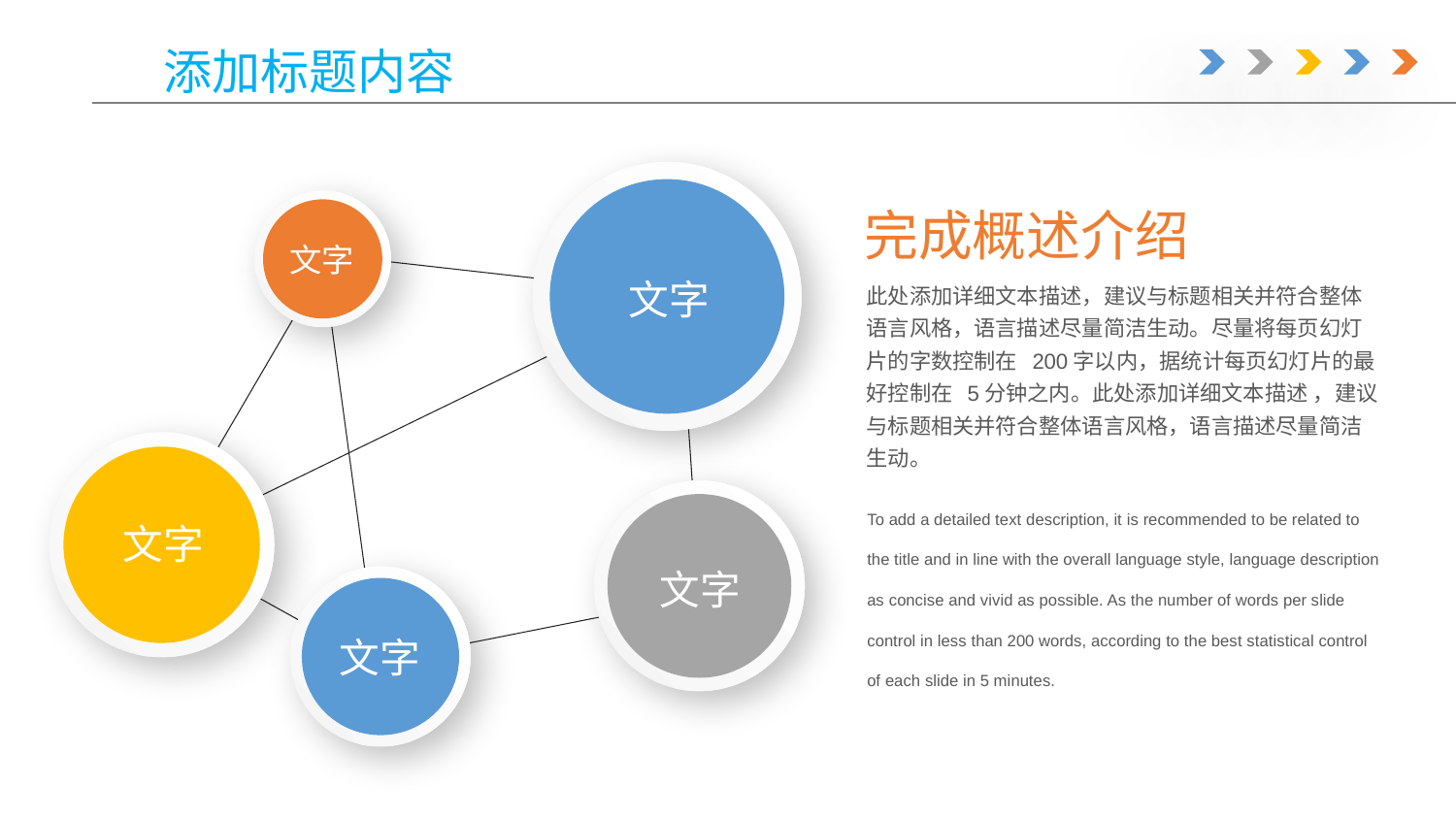

添加标题内容

文字

文字
完成概述介绍

此处添加详细文本描述，建议与标题相关并符合整体语言风格，语言描述尽量简洁生动。尽量将每页幻灯片的字数控制在  200字以内，据统计每页幻灯片的最好控制在  5分钟之内。此处添加详细文本描述 ，建议与标题相关并符合整体语言风格，语言描述尽量简洁生动。

文字

文字
To add a detailed text description, it is recommended to be related to the title and in line with the overall language style, language description as concise and vivid as possible. As the number of words per slide control in less than 200 words, according to the best statistical control of each slide in 5 minutes.

文字